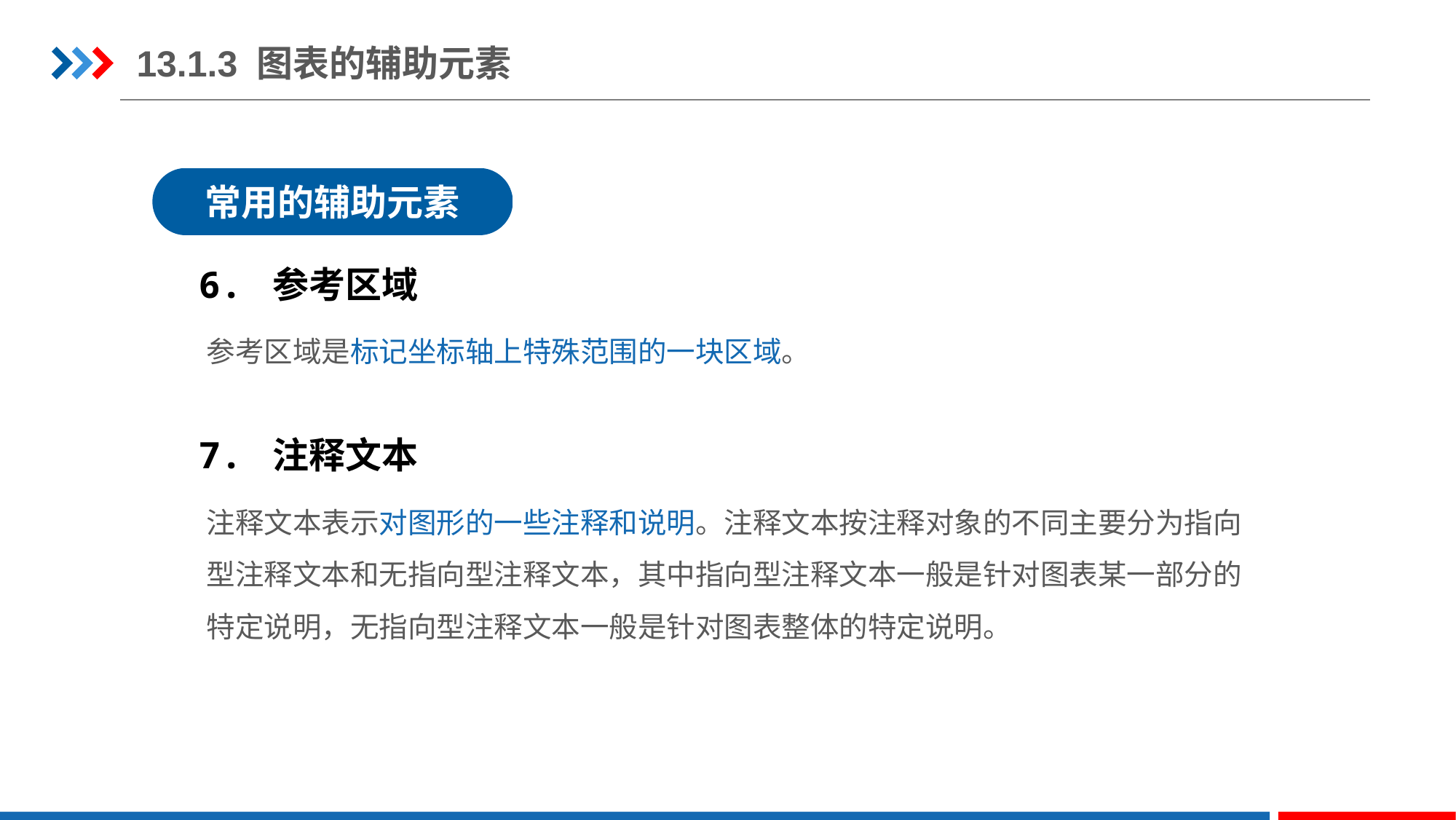

13.1.3 图表的辅助元素
常用的辅助元素
6. 参考区域
参考区域是标记坐标轴上特殊范围的一块区域。
7. 注释文本
注释文本表示对图形的一些注释和说明。注释文本按注释对象的不同主要分为指向型注释文本和无指向型注释文本，其中指向型注释文本一般是针对图表某一部分的特定说明，无指向型注释文本一般是针对图表整体的特定说明。